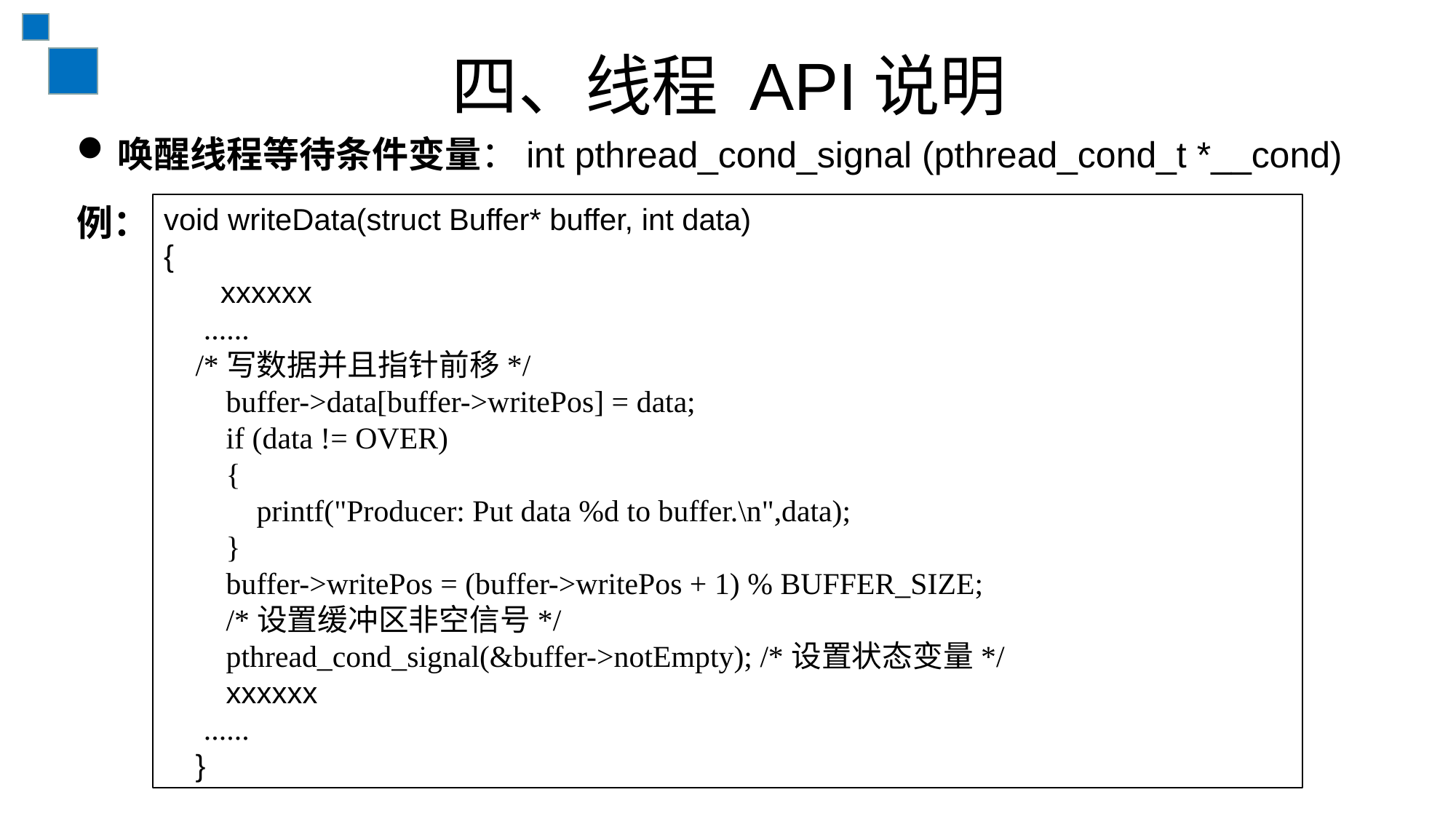

# 四、线程 API说明

唤醒线程等待条件变量：int pthread_cond_signal (pthread_cond_t *__cond)

例：
void writeData(struct Buffer* buffer, int data){   xxxxxx
 ......
/*写数据并且指针前移*/    buffer->data[buffer->writePos] = data;    if (data != OVER)    {        printf("Producer: Put data %d to buffer.\n",data);    }    buffer->writePos = (buffer->writePos + 1) % BUFFER_SIZE;    /*设置缓冲区非空信号*/    pthread_cond_signal(&buffer->notEmpty); /*设置状态变量*/    xxxxxx
 ......
}